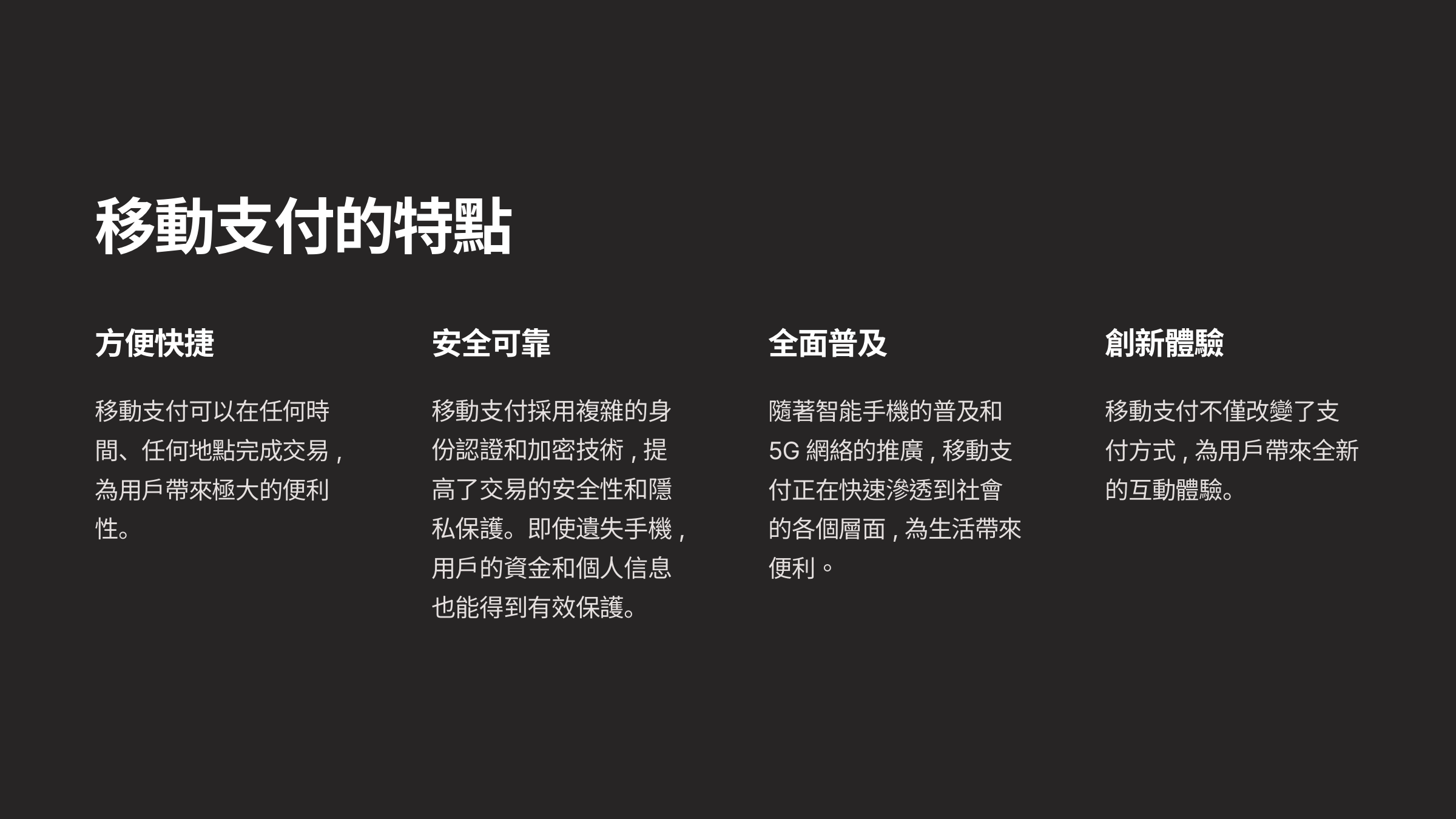

移動支付的特點
方便快捷
安全可靠
全面普及
創新體驗
移動支付可以在任何時間、任何地點完成交易,為用戶帶來極大的便利性。
移動支付採用複雜的身份認證和加密技術,提高了交易的安全性和隱私保護。即使遺失手機,用戶的資金和個人信息也能得到有效保護。
隨著智能手機的普及和5G網絡的推廣,移動支付正在快速滲透到社會的各個層面,為生活帶來便利。
移動支付不僅改變了支付方式,為用戶帶來全新的互動體驗。